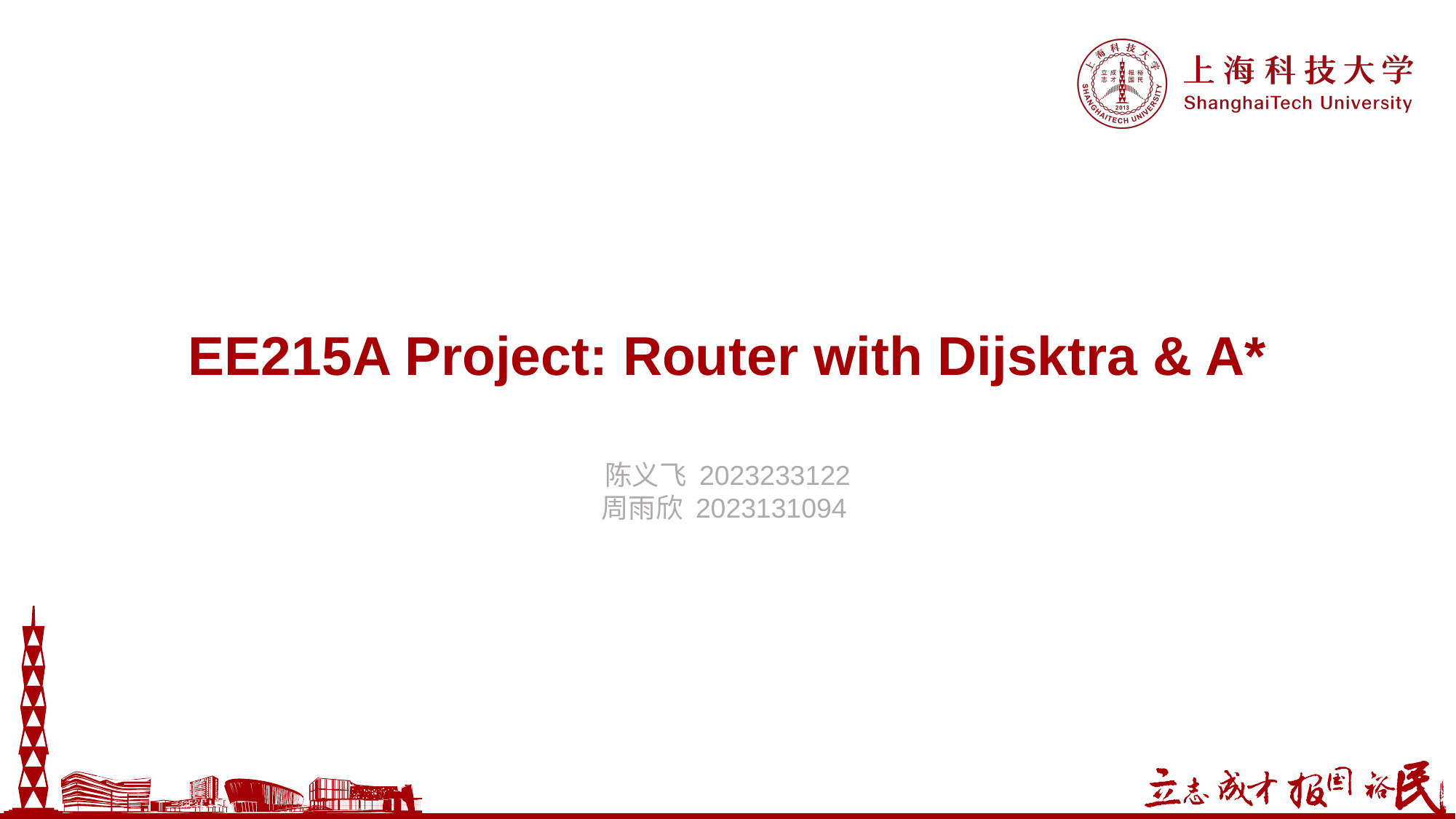

EE215A Project: Router with Dijsktra & A*
陈义飞 2023233122
周雨欣 2023131094